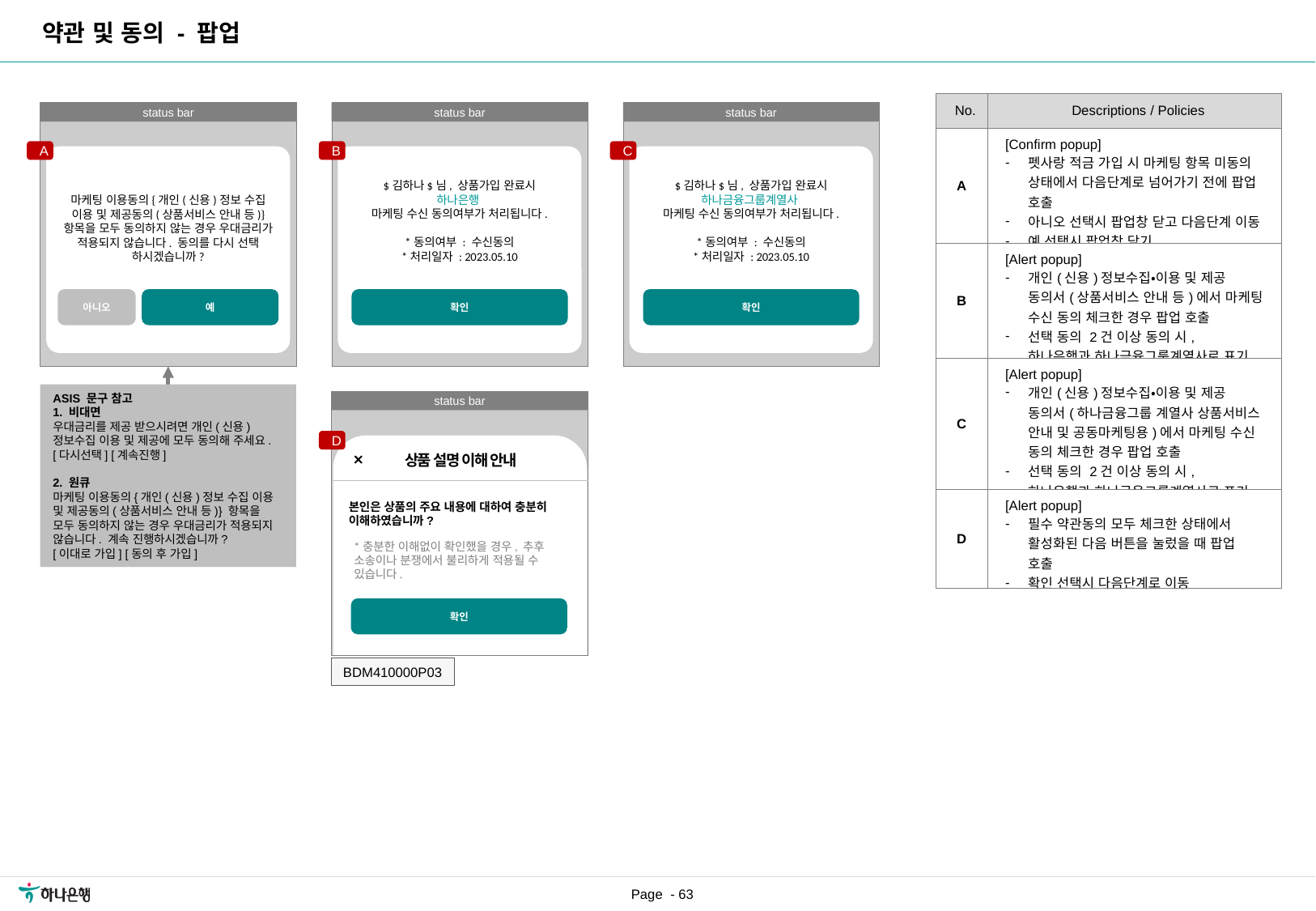

약관 및 동의 - 팝업
| No. | Descriptions / Policies |
| --- | --- |
| A | [Confirm popup] 펫사랑 적금 가입 시 마케팅 항목 미동의 상태에서 다음단계로 넘어가기 전에 팝업 호출 아니오 선택시 팝업창 닫고 다음단계 이동 예 선택시 팝업창 닫기 |
| B | [Alert popup] 개인(신용)정보수집・이용 및 제공 동의서(상품서비스 안내 등)에서 마케팅 수신 동의 체크한 경우 팝업 호출 선택 동의 2건 이상 동의 시, 하나은행과 하나금융그룹계열사로 표기 |
| C | [Alert popup] 개인(신용)정보수집・이용 및 제공 동의서(하나금융그룹 계열사 상품서비스 안내 및 공동마케팅용)에서 마케팅 수신 동의 체크한 경우 팝업 호출 선택 동의 2건 이상 동의 시, 하나은행과 하나금융그룹계열사로 표기 |
| D | [Alert popup] 필수 약관동의 모두 체크한 상태에서 활성화된 다음 버튼을 눌렀을 때 팝업 호출 확인 선택시 다음단계로 이동 |

status bar

$김하나$님, 상품가입 완료시
하나은행
마케팅 수신 동의여부가 처리됩니다.
*동의여부 : 수신동의
*처리일자 : 2023.05.10
확인
status bar

status bar

$김하나$님, 상품가입 완료시
하나금융그룹계열사
마케팅 수신 동의여부가 처리됩니다.
*동의여부 : 수신동의
*처리일자 : 2023.05.10
확인

A
B
C

마케팅 이용동의{개인(신용)정보 수집 이용 및 제공동의(상품서비스 안내 등)} 항목을 모두 동의하지 않는 경우 우대금리가 적용되지 않습니다. 동의를 다시 선택 하시겠습니까?
아니오
예
ASIS 문구 참고
1. 비대면
우대금리를 제공 받으시려면 개인(신용)정보수집 이용 및 제공에 모두 동의해 주세요. [다시선택] [계속진행]
2. 원큐
마케팅 이용동의{개인(신용)정보 수집 이용 및 제공동의(상품서비스 안내 등)} 항목을 모두 동의하지 않는 경우 우대금리가 적용되지 않습니다. 계속 진행하시겠습니까?
[이대로 가입] [동의 후 가입]
status bar

상품 설명 이해 안내

본인은 상품의 주요 내용에 대하여 충분히 이해하였습니까?
*충분한 이해없이 확인했을 경우, 추후 소송이나 분쟁에서 불리하게 적용될 수 있습니다.
확인
D
*충분한 이해없이 확인했을 경우, 추후 소송이나 분쟁에서 불리하게 적용될 수 있습니다.
BDM410000P03